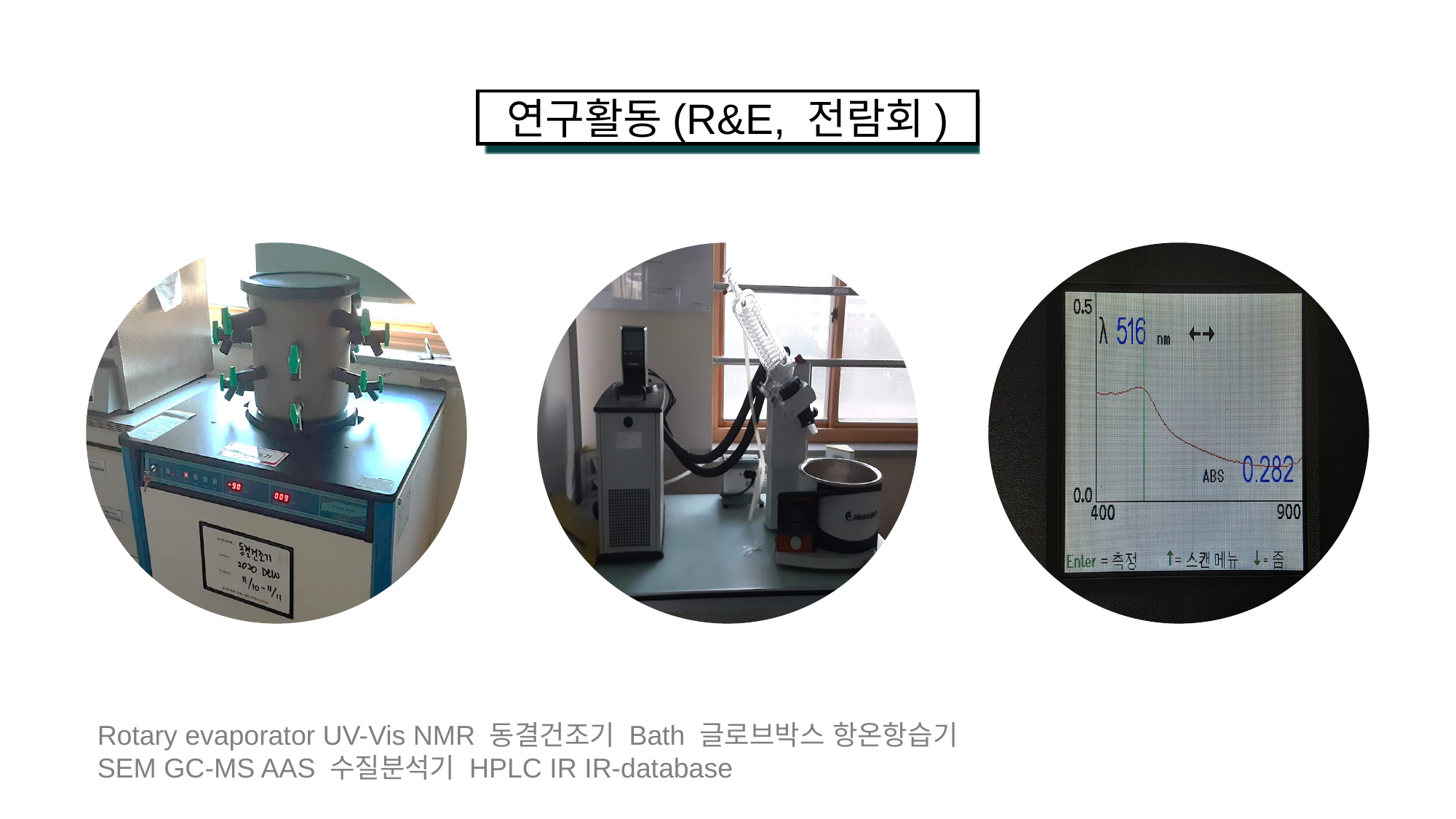

연구활동(R&E, 전람회)

Rotary evaporator UV-Vis NMR 동결건조기 Bath 글로브박스 항온항습기
SEM GC-MS AAS 수질분석기 HPLC IR IR-database